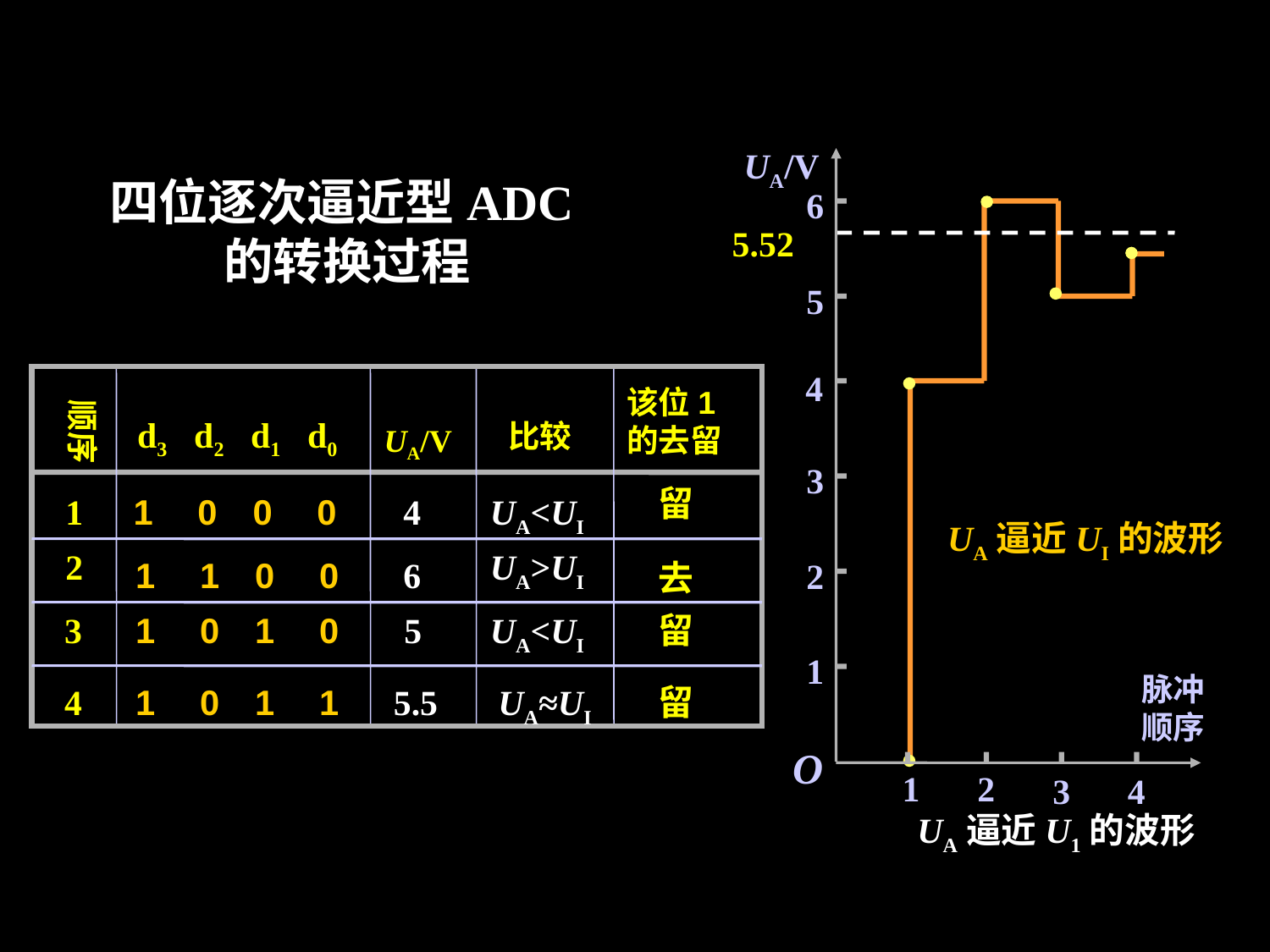

UA/V

6

5

4

3

2

1

O
四位逐次逼近型ADC的转换过程

5.52

该位1
的去留
顺序
d3   d2   d1   d0
比较
UA/V

留
1
1     0    0     0
4
UA<UI
UA逼近UI的波形

2
UA>UI
1     1    0     0
6
去

3
1     0    1     0
5
UA<UI
留
脉冲
顺序

1
2

3

4

4
1     0    1     1
5.5
UA≈UI
留

UA逼近U1的波形